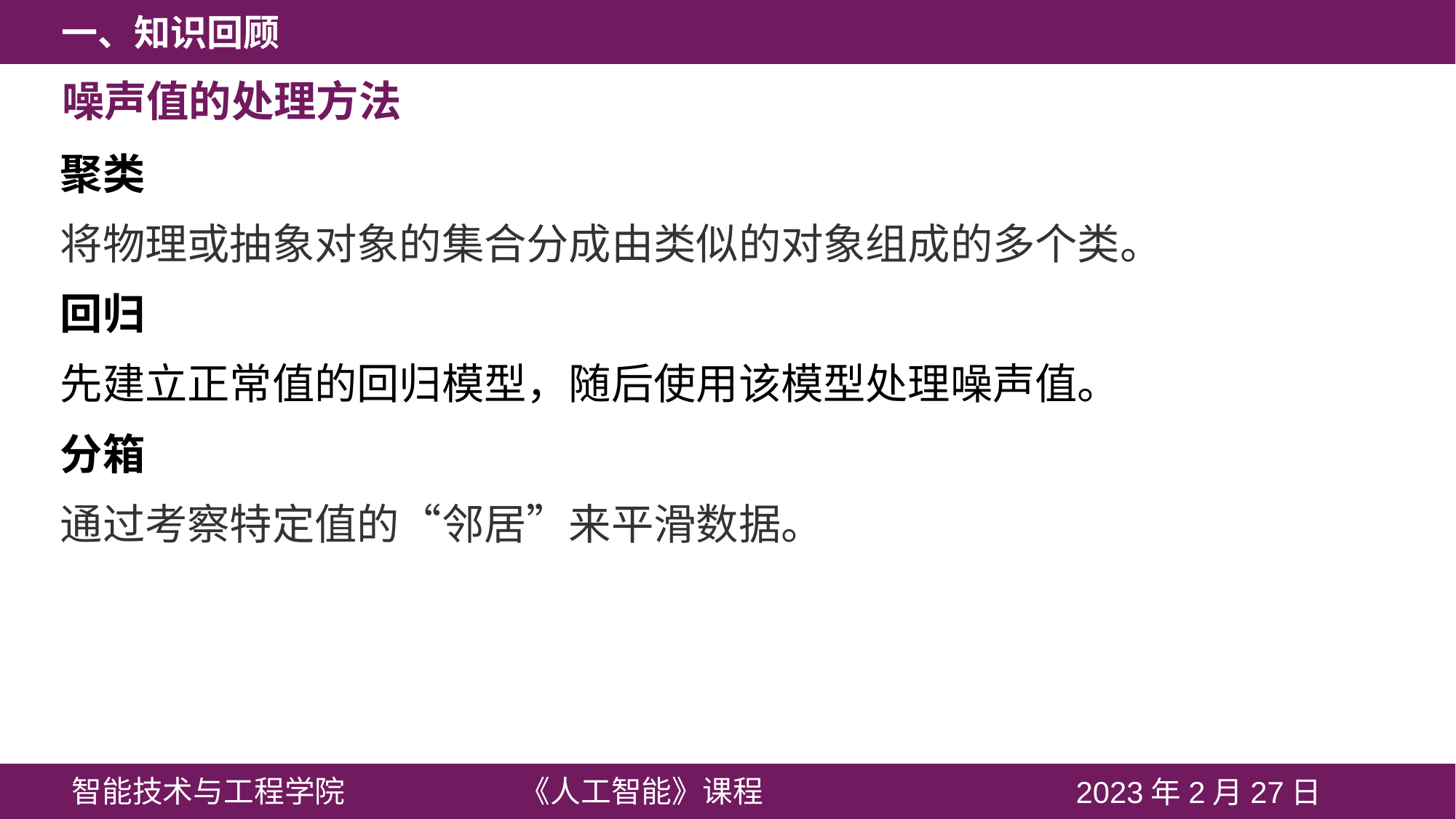

噪声值的处理方法
聚类
将物理或抽象对象的集合分成由类似的对象组成的多个类。
回归
先建立正常值的回归模型，随后使用该模型处理噪声值。
分箱
通过考察特定值的“邻居”来平滑数据。